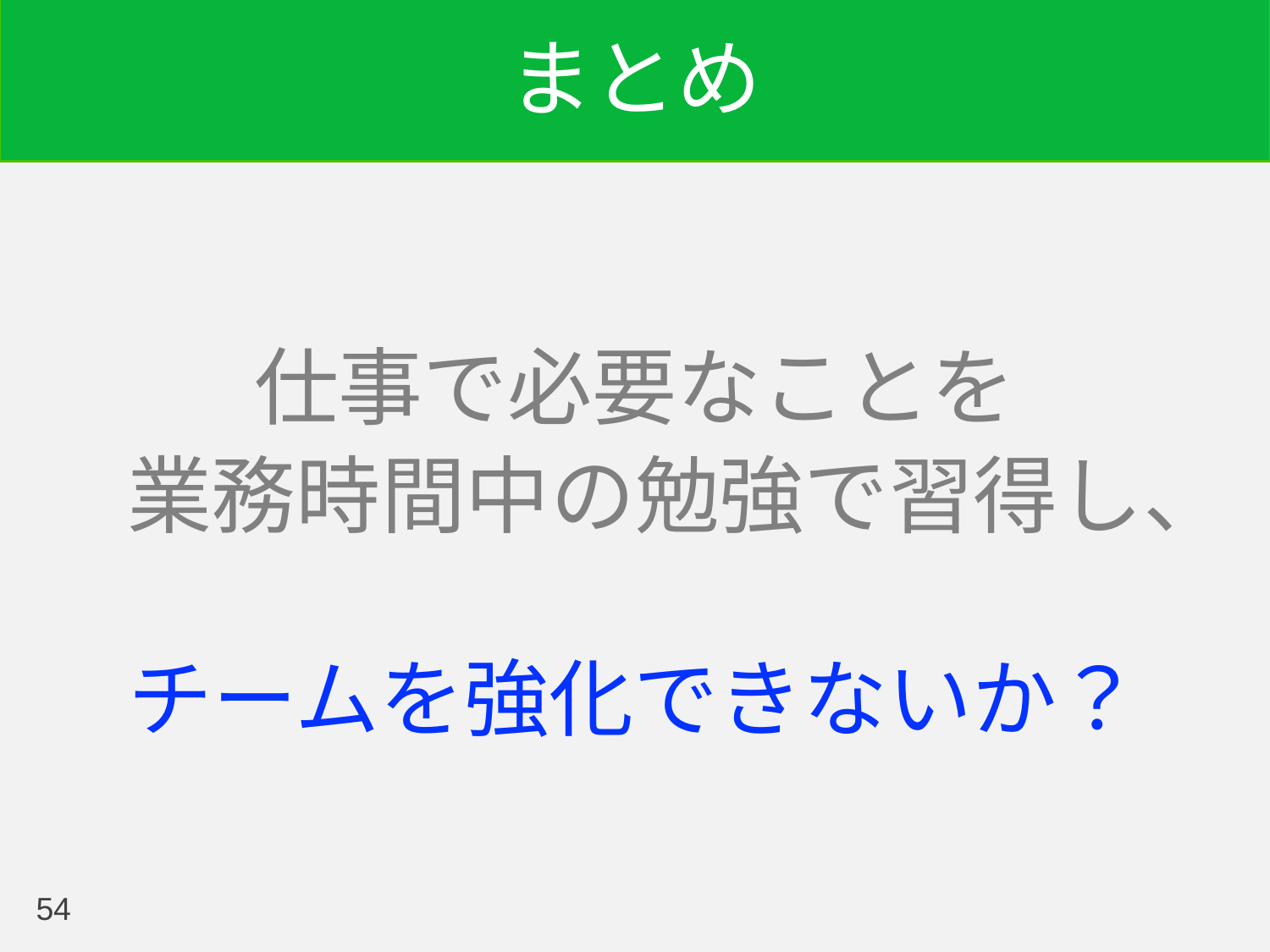

# まとめ
仕事で必要なことを
業務時間中の勉強で習得し、
チームを強化できないか？
54